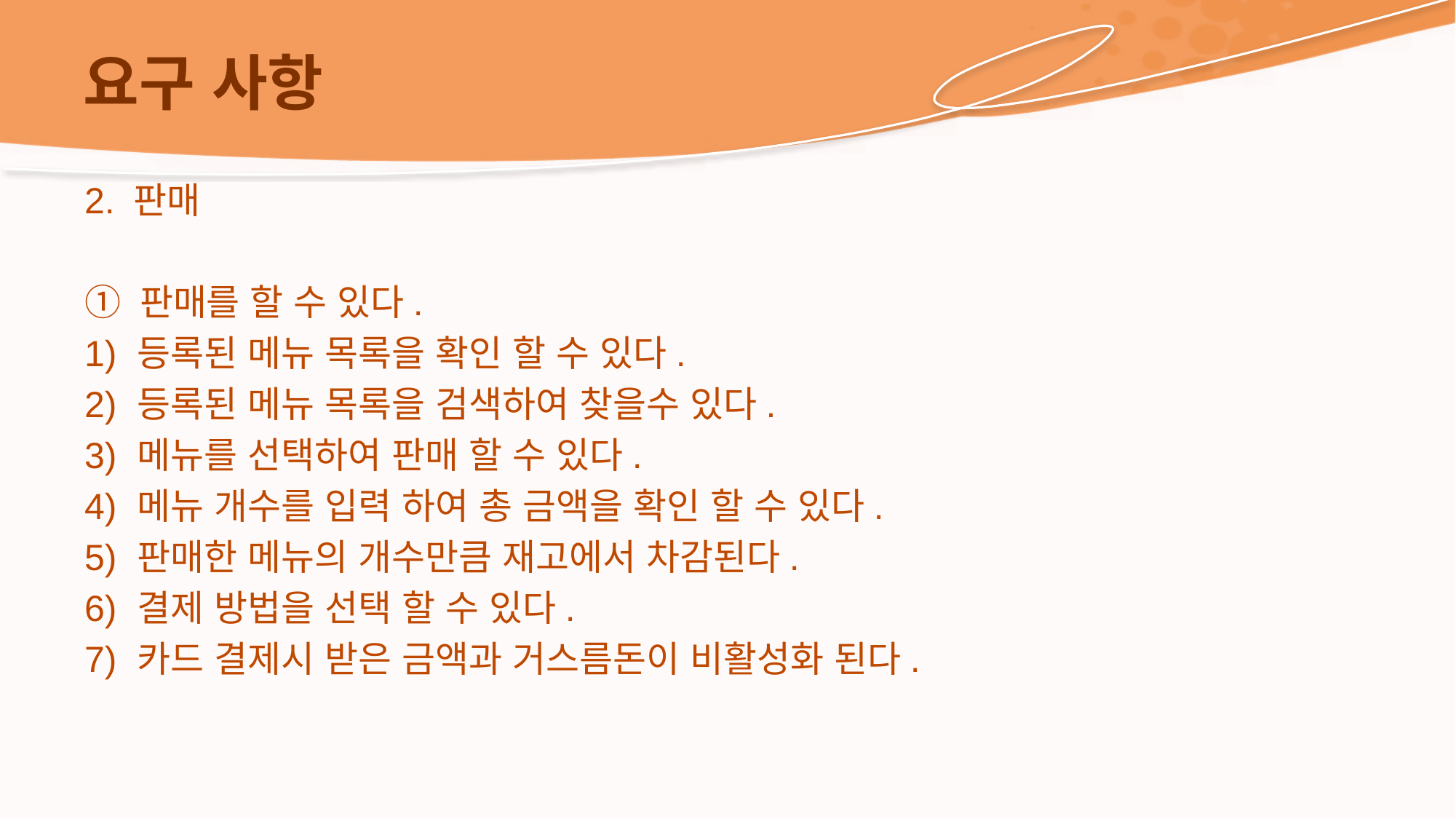

# 요구 사항
2. 판매

① 판매를 할 수 있다.
등록된 메뉴 목록을 확인 할 수 있다.
등록된 메뉴 목록을 검색하여 찾을수 있다.
메뉴를 선택하여 판매 할 수 있다.
메뉴 개수를 입력 하여 총 금액을 확인 할 수 있다.
판매한 메뉴의 개수만큼 재고에서 차감된다.
결제 방법을 선택 할 수 있다.
카드 결제시 받은 금액과 거스름돈이 비활성화 된다.